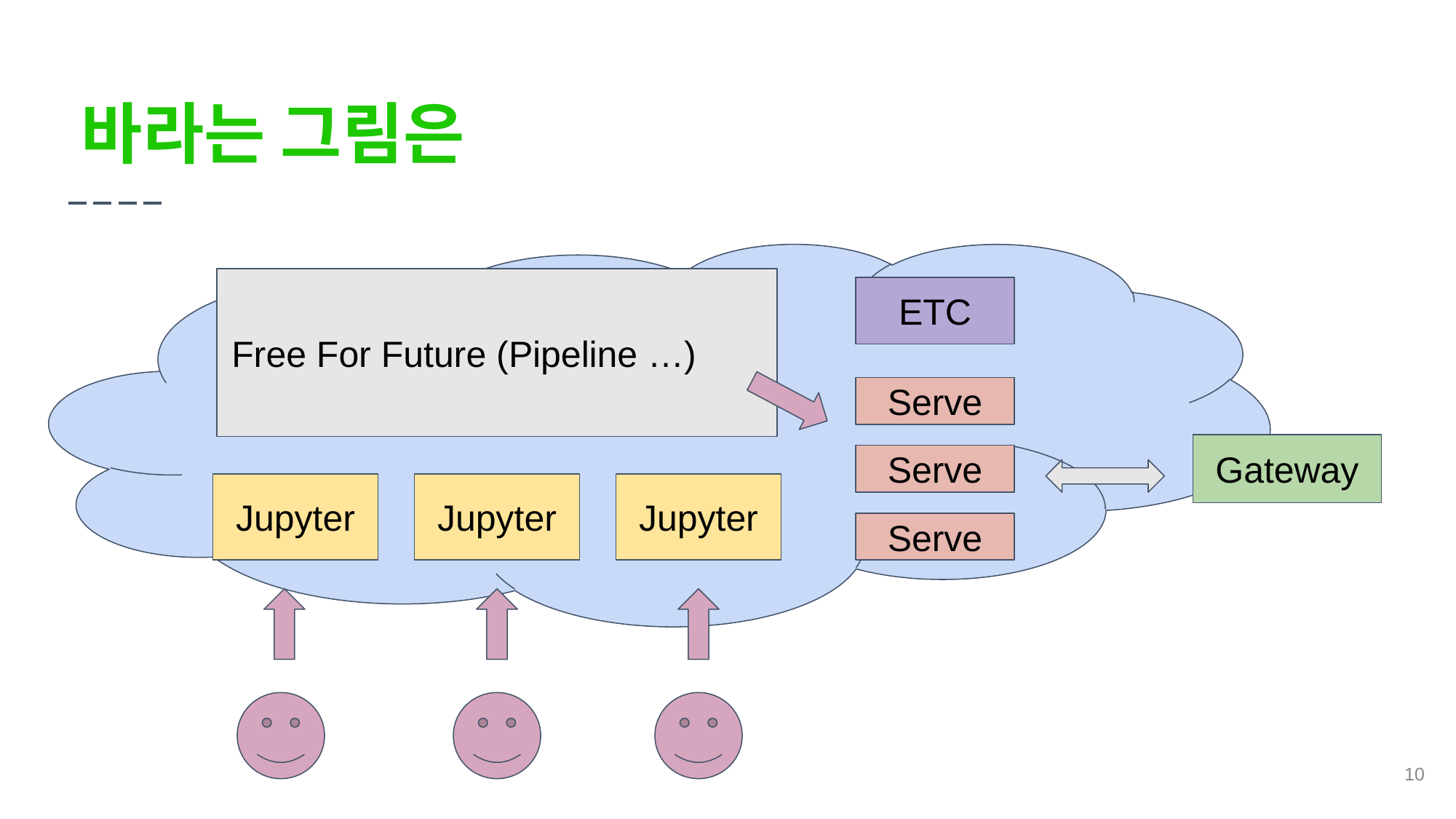

바라는 그림은

Free For Future (Pipeline …)
ETC
Serve

Gateway
Serve

Jupyter
Jupyter
Jupyter
Serve

10